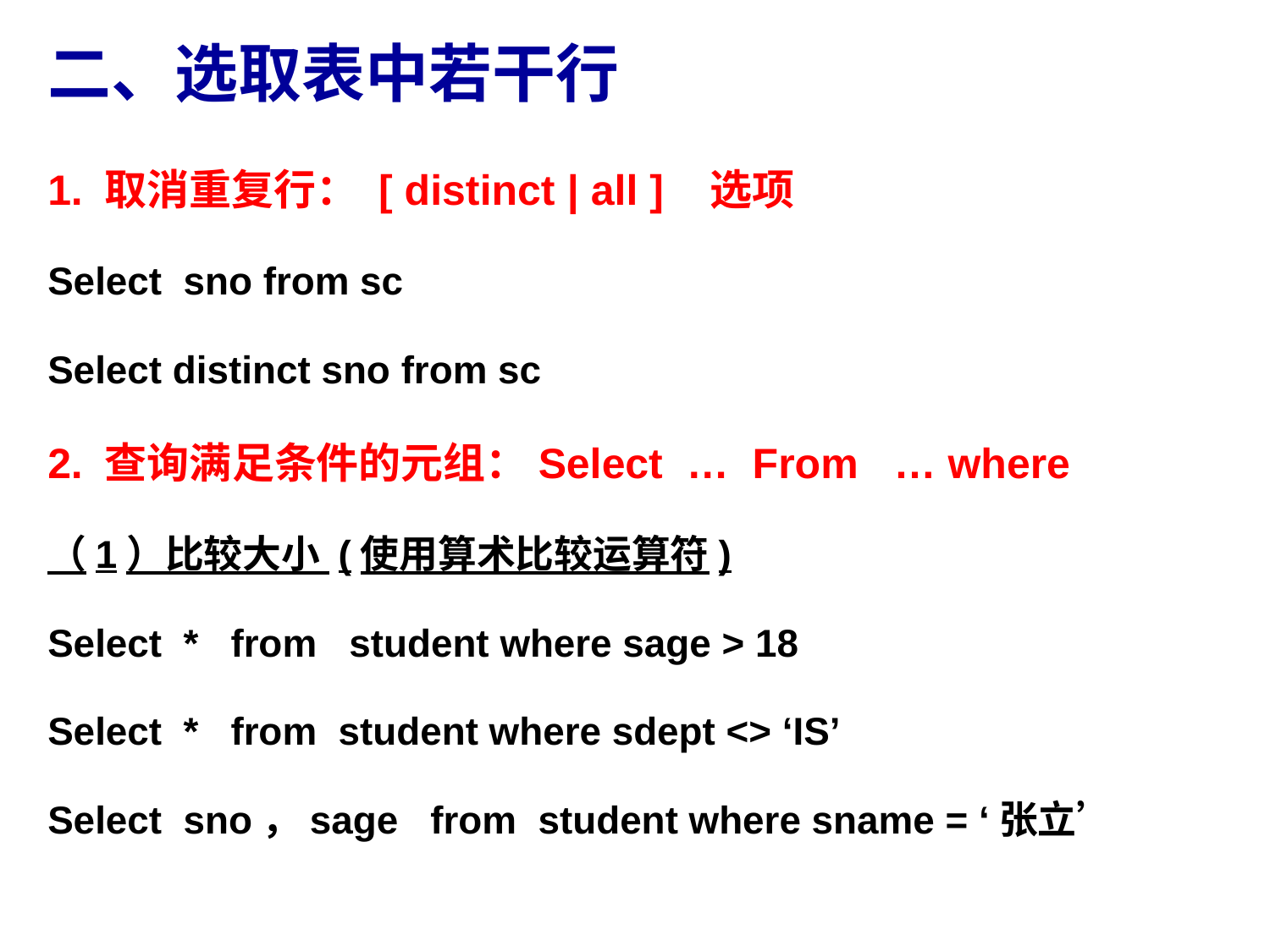

# 二、选取表中若干行
1. 取消重复行： [ distinct | all ]   选项
Select  sno from sc
Select distinct sno from sc
2. 查询满足条件的元组：Select  …  From   … where
（1）比较大小 (使用算术比较运算符)
Select  *   from   student where sage > 18
Select  *   from  student where sdept <> ‘IS’
Select  sno，sage   from  student where sname = ‘张立’